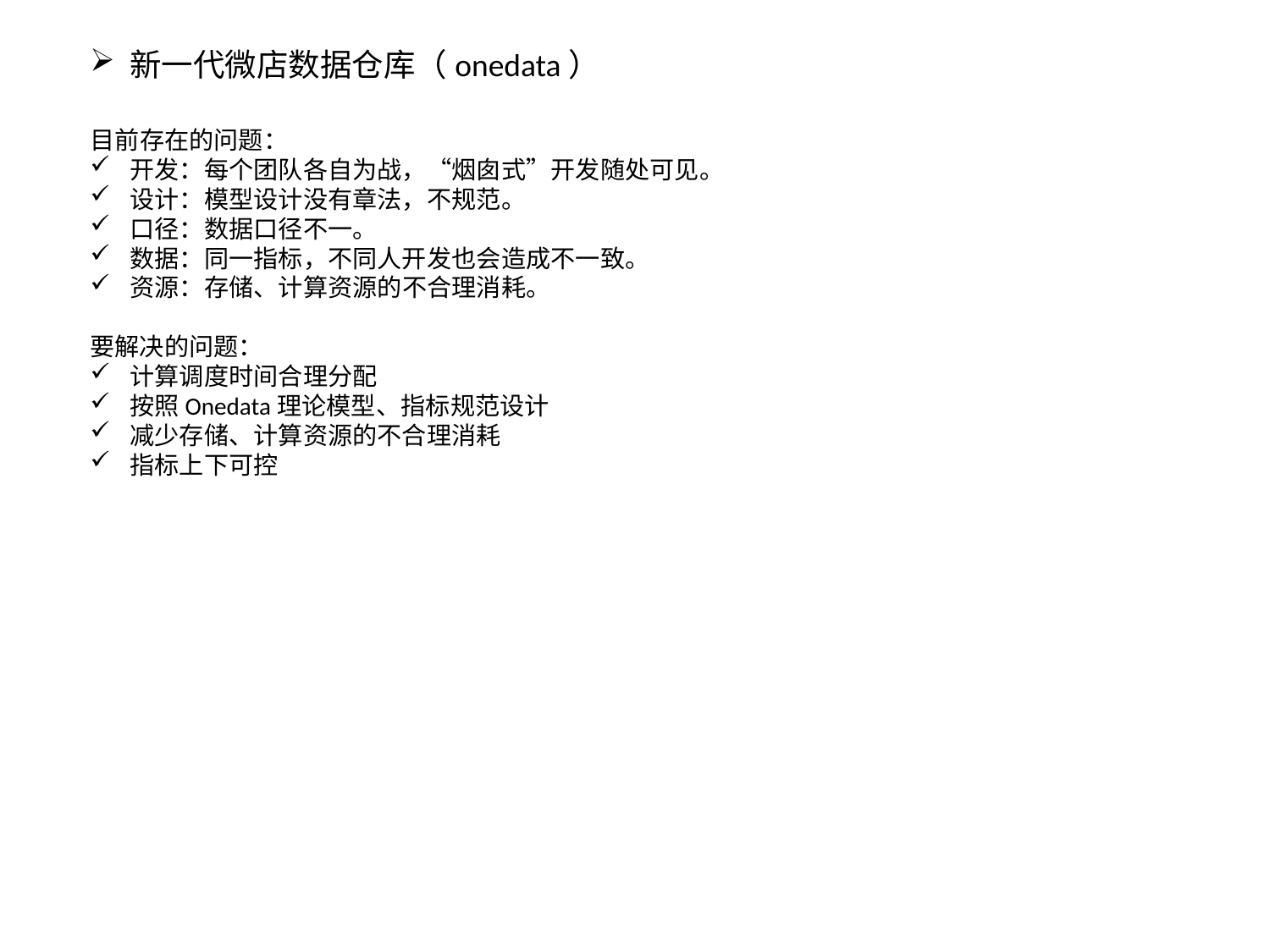

新一代微店数据仓库（onedata）
目前存在的问题：
开发：每个团队各自为战，“烟囱式”开发随处可见。
设计：模型设计没有章法，不规范。
口径：数据口径不一。
数据：同一指标，不同人开发也会造成不一致。
资源：存储、计算资源的不合理消耗。

要解决的问题：
计算调度时间合理分配
按照Onedata理论模型、指标规范设计
减少存储、计算资源的不合理消耗
指标上下可控